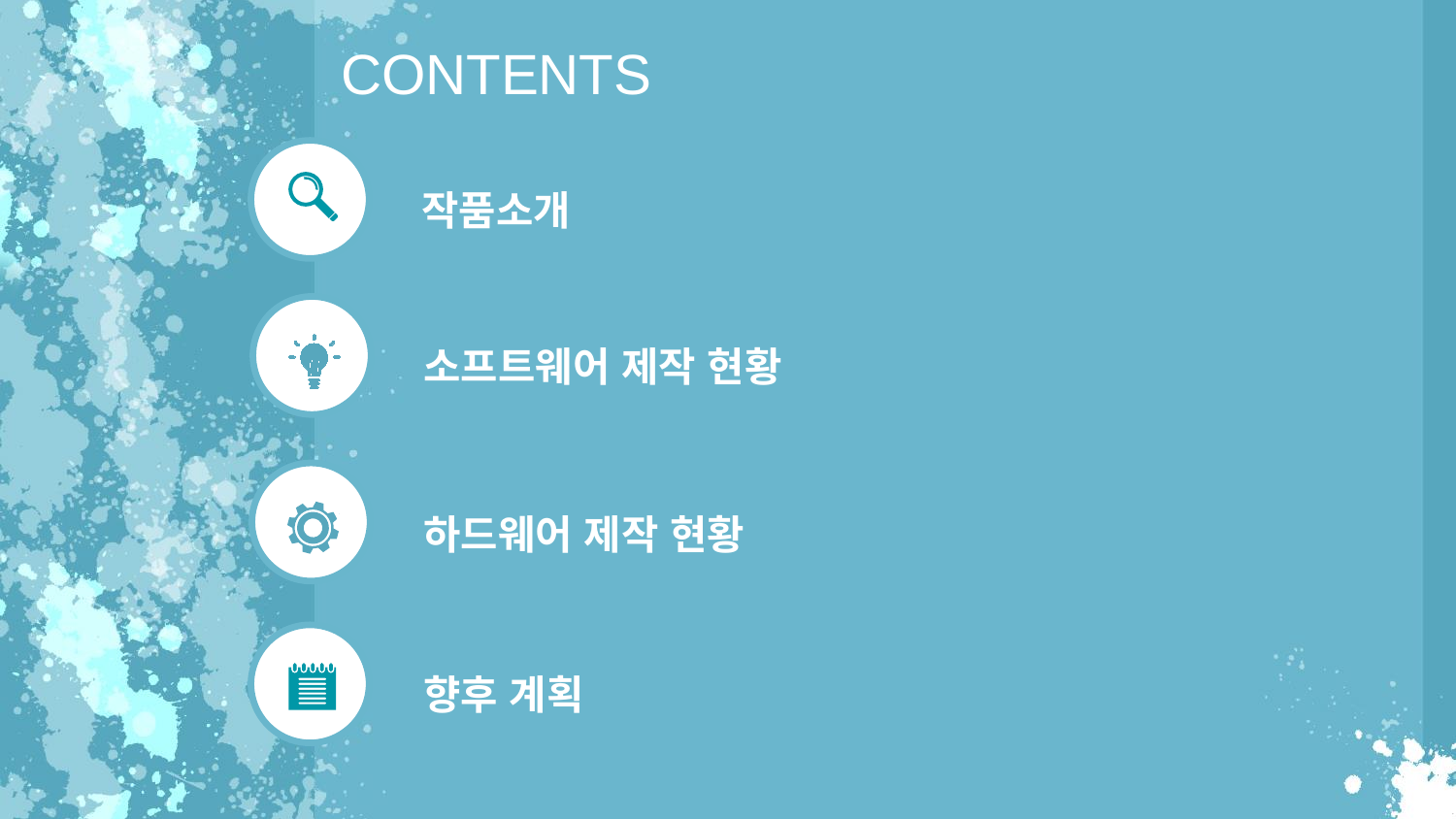

CONTENTS

작품소개

소프트웨어 제작 현황

하드웨어 제작 현황

향후 계획